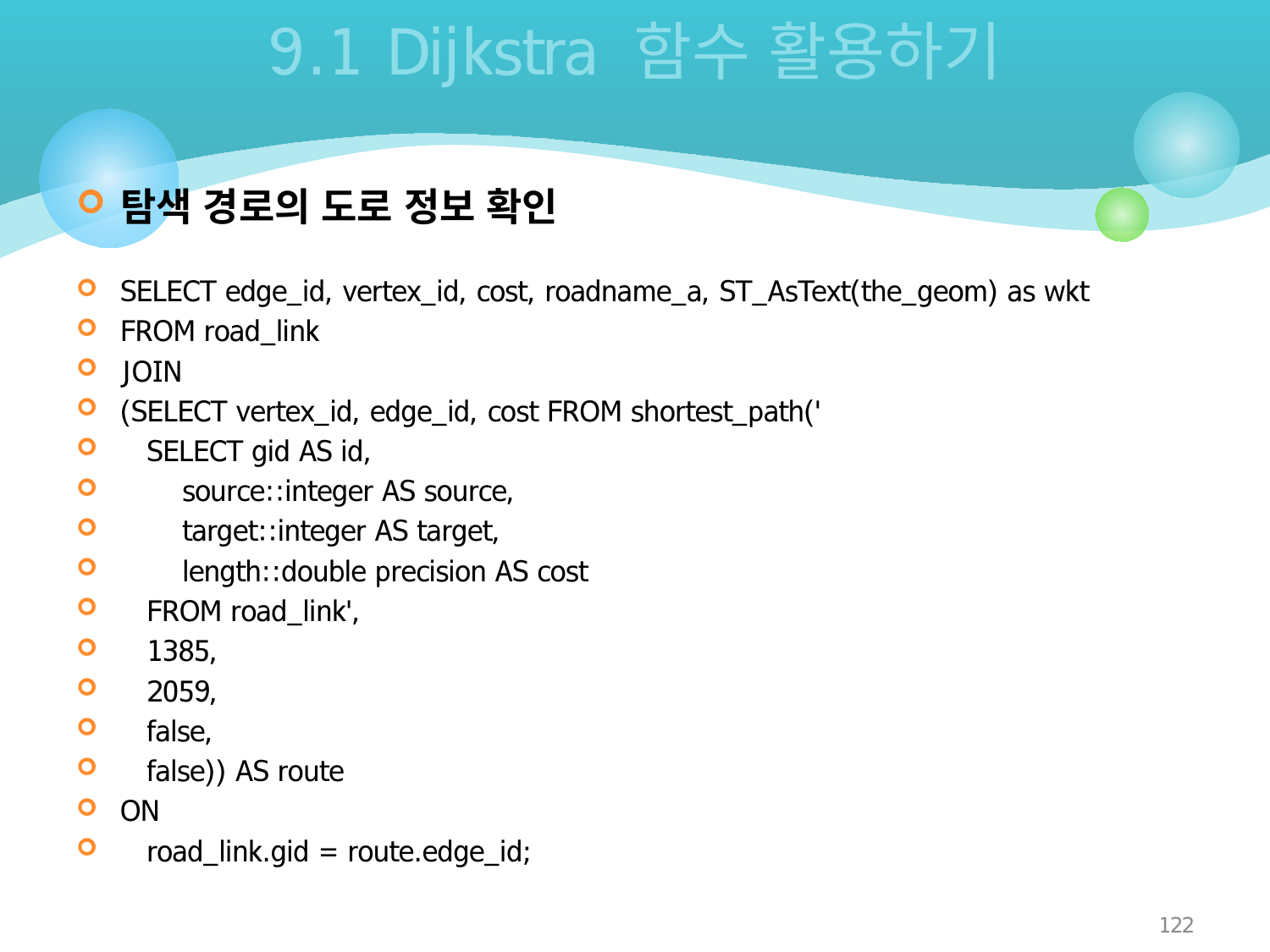

# 9.1 Dijkstra 함수 활용하기
탐색 경로의 도로 정보 확인

SELECT edge_id, vertex_id, cost, roadname_a, ST_AsText(the_geom) as wkt
FROM road_link
JOIN
(SELECT vertex_id, edge_id, cost FROM shortest_path('
   SELECT gid AS id,
       source::integer AS source,
       target::integer AS target,
       length::double precision AS cost
   FROM road_link',
   1385,
   2059,
   false,
   false)) AS route
ON
   road_link.gid = route.edge_id;
122